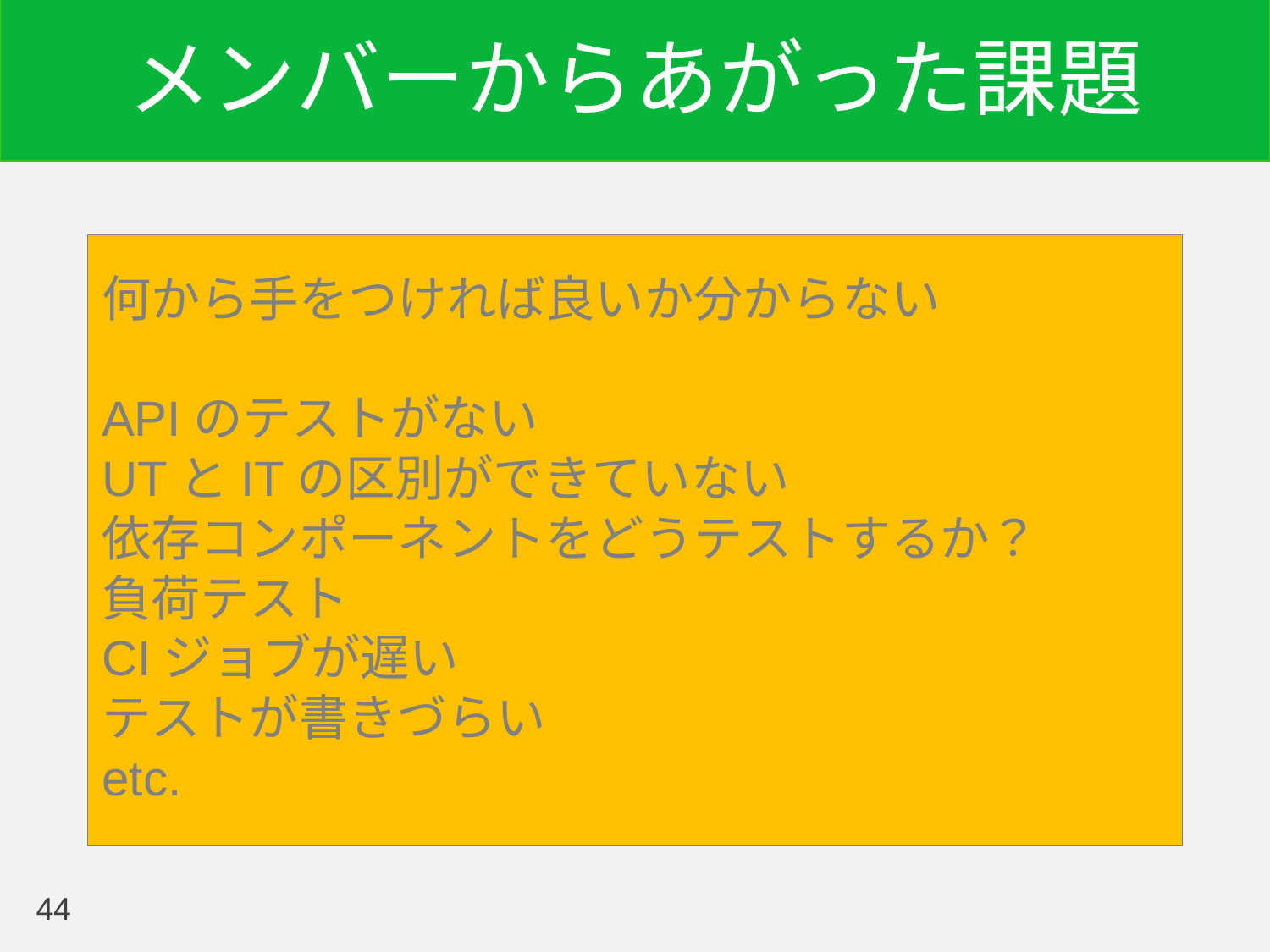

# メンバーからあがった課題
何から手をつければ良いか分からない

APIのテストがない
UTとITの区別ができていない
依存コンポーネントをどうテストするか？
負荷テスト
CIジョブが遅い
テストが書きづらい
etc.
44